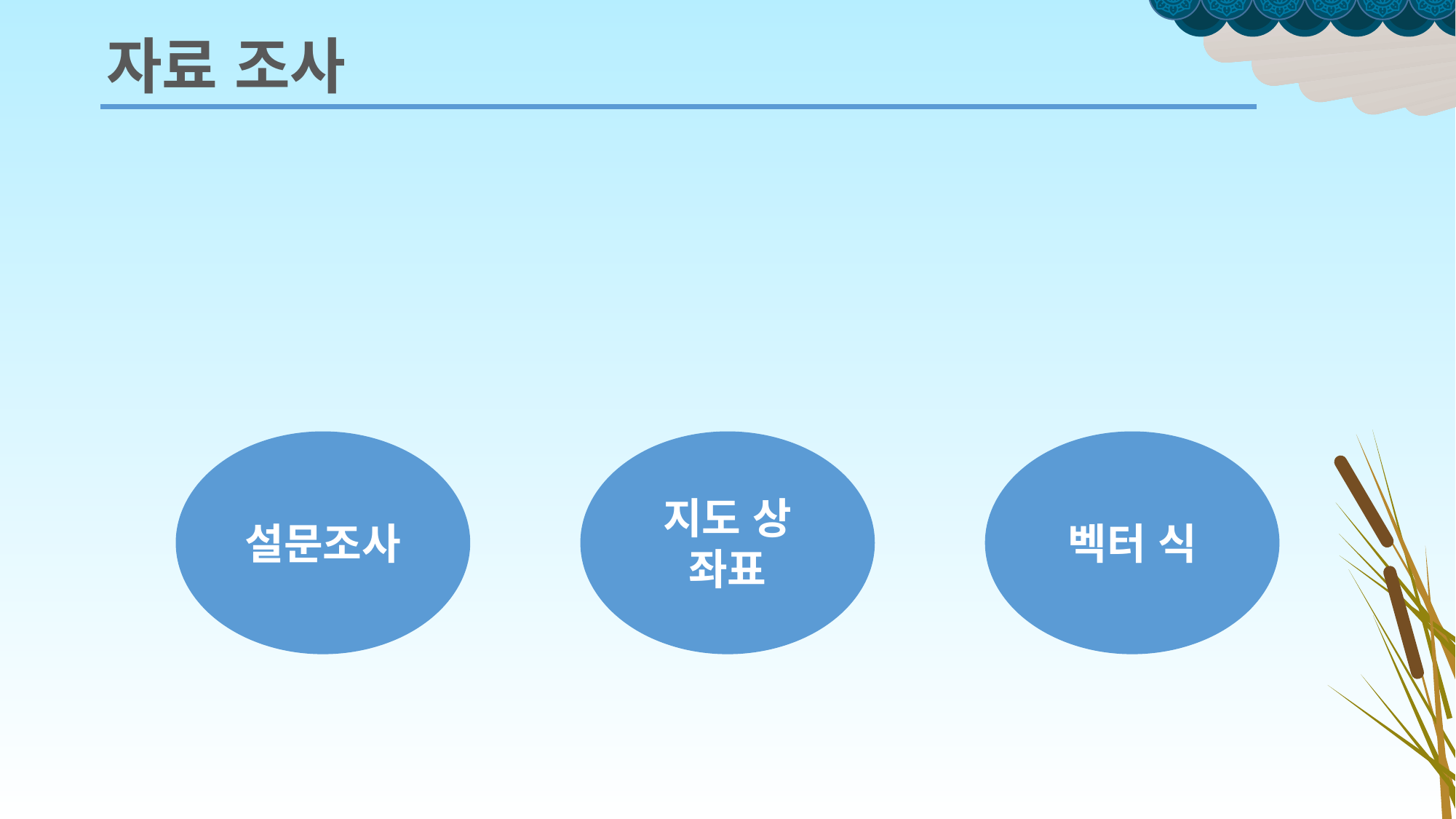

자료 조사

벡터 식
설문조사
지도 상
좌표